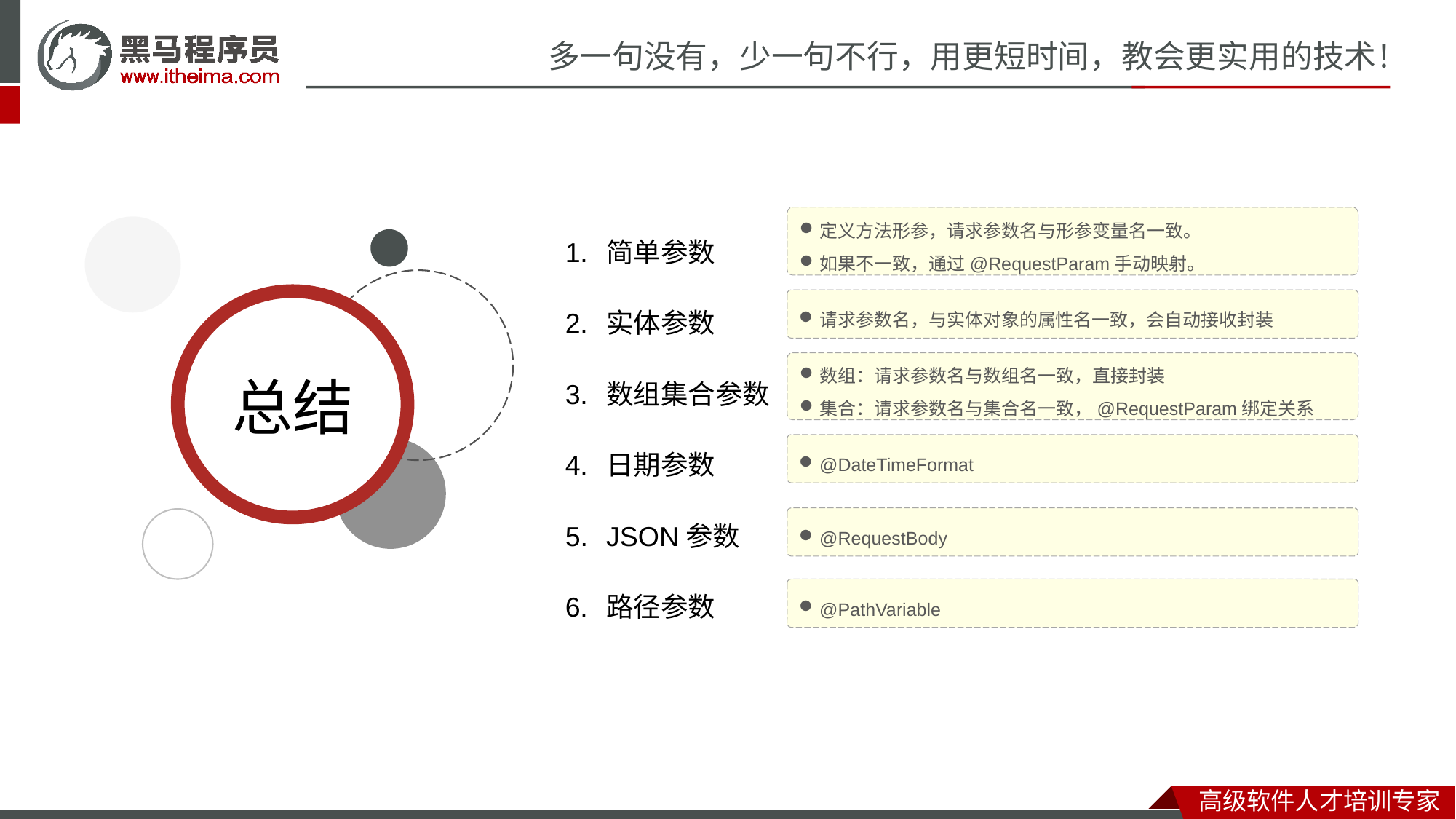

简单参数
实体参数
数组集合参数
日期参数
JSON参数
路径参数
定义方法形参，请求参数名与形参变量名一致。
如果不一致，通过@RequestParam手动映射。
请求参数名，与实体对象的属性名一致，会自动接收封装
数组：请求参数名与数组名一致，直接封装
集合：请求参数名与集合名一致，@RequestParam绑定关系
@DateTimeFormat
@RequestBody
@PathVariable